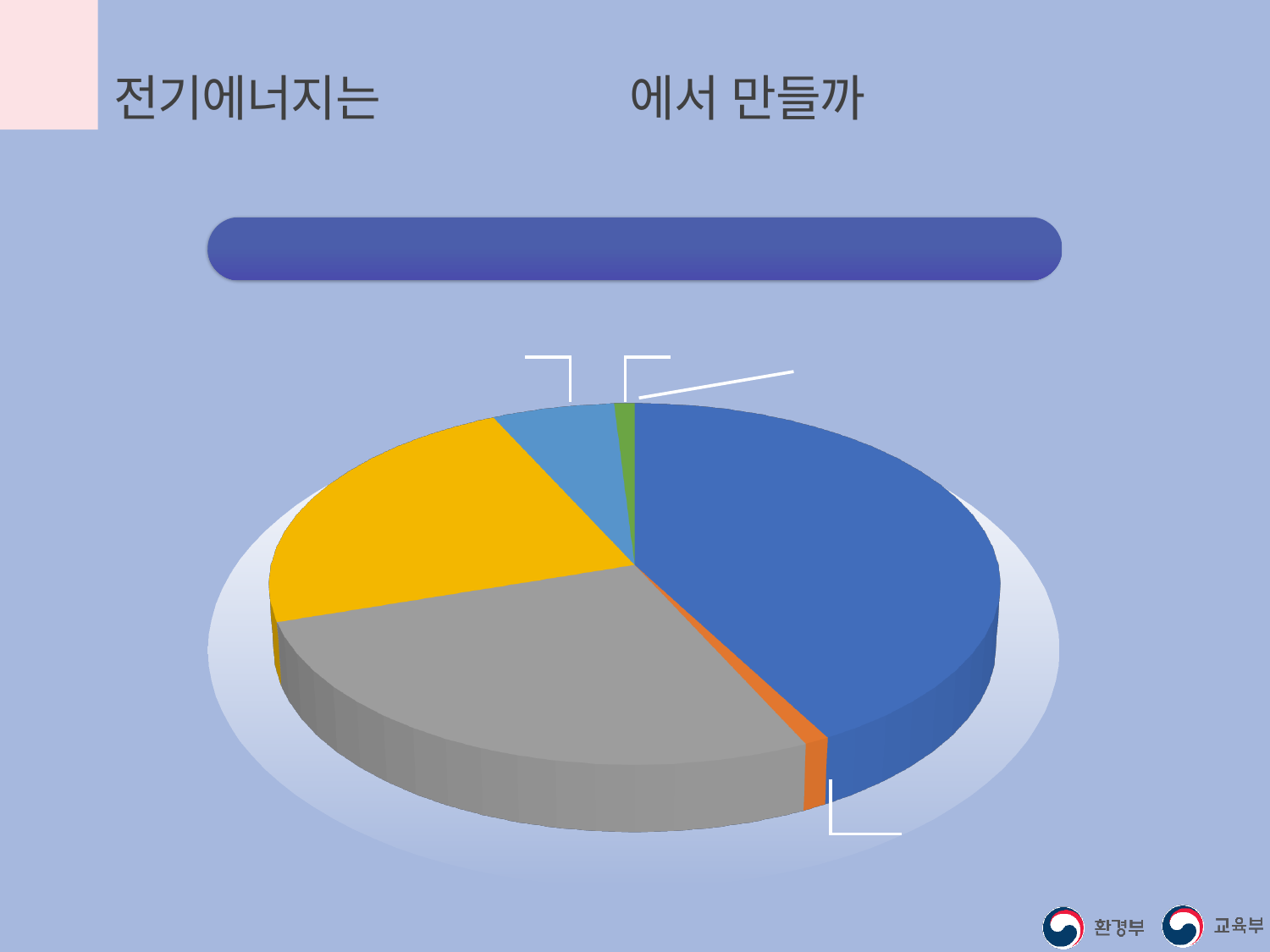

전기에너지는 어떤 발전소에서 만들까

우리나라 에너지원별 발전 비중(2018)

신재생계
6%
양수
1%
무연탄
0%

[unsupported chart]

원자력
23%
유연탄
42%
LNG
27%
유류
1%